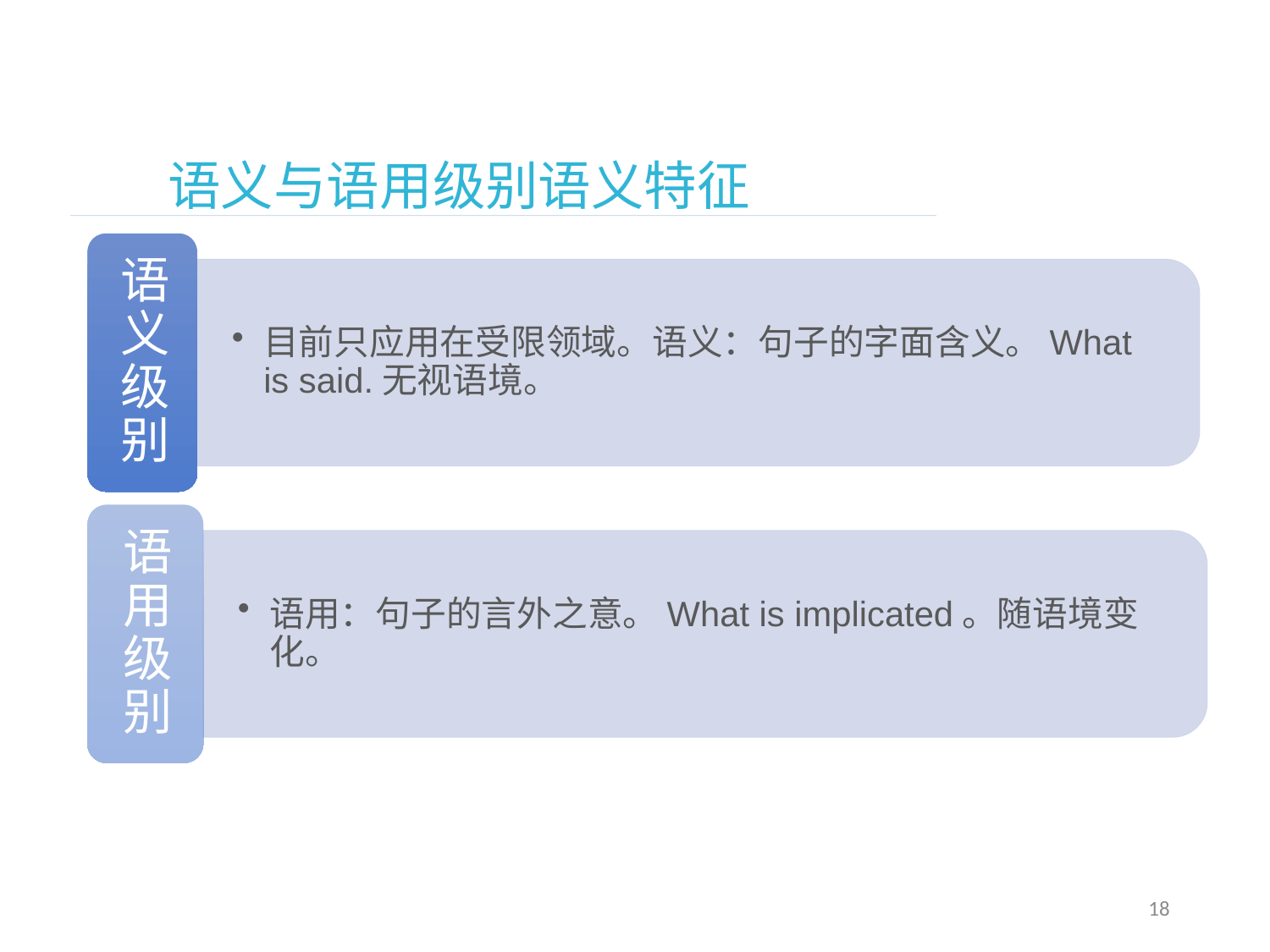

语义与语用级别语义特征

目前只应用在受限领域。语义：句子的字面含义。What is said.无视语境。
语义级别
语用：句子的言外之意。What is implicated。随语境变化。
语用级别
18